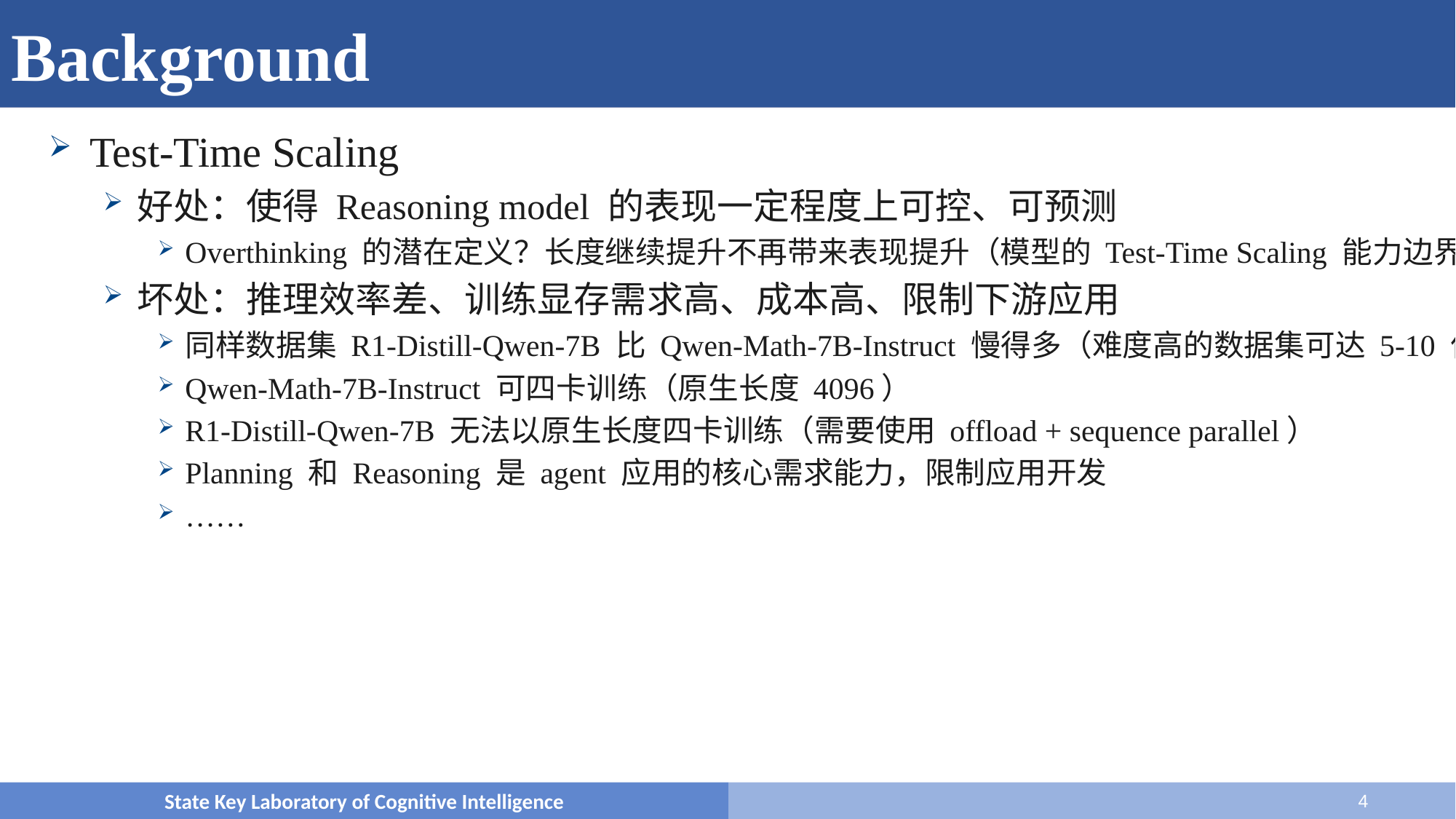

# 概览
Background
Test-Time Scaling
好处：使得 Reasoning model 的表现一定程度上可控、可预测
Overthinking 的潜在定义？长度继续提升不再带来表现提升（模型的 Test-Time Scaling 能力边界）
坏处：推理效率差、训练显存需求高、成本高、限制下游应用
同样数据集 R1-Distill-Qwen-7B 比 Qwen-Math-7B-Instruct 慢得多（难度高的数据集可达 5-10 倍）
Qwen-Math-7B-Instruct 可四卡训练（原生长度 4096）
R1-Distill-Qwen-7B 无法以原生长度四卡训练（需要使用 offload + sequence parallel）
Planning 和 Reasoning 是 agent 应用的核心需求能力，限制应用开发
……
State Key Laboratory of Cognitive Intelligence
4